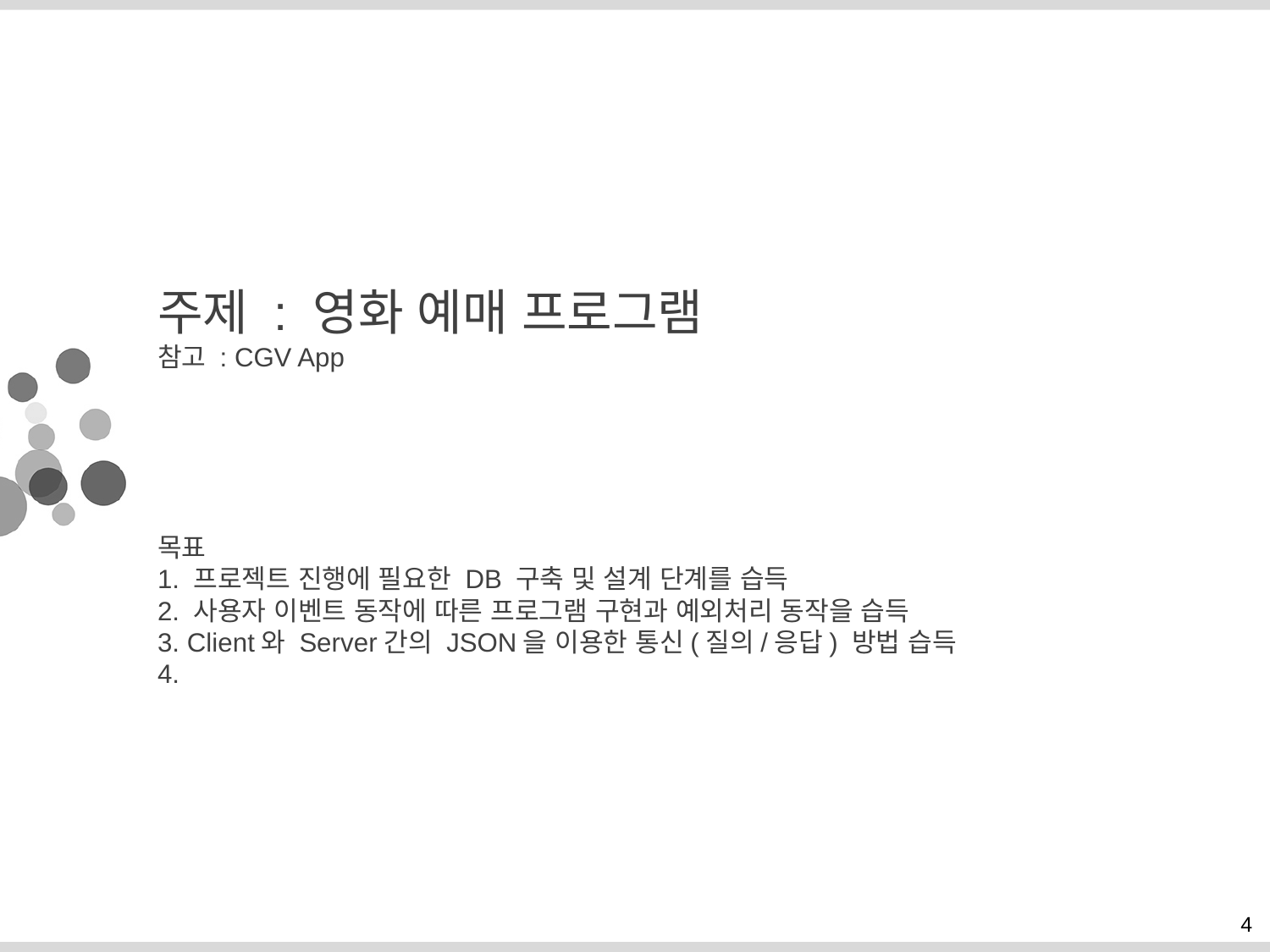

# 주제 : 영화 예매 프로그램 참고 : CGV App 목표 1. 프로젝트 진행에 필요한 DB 구축 및 설계 단계를 습득 2. 사용자 이벤트 동작에 따른 프로그램 구현과 예외처리 동작을 습득 3. Client와 Server간의 JSON을 이용한 통신(질의/응답) 방법 습득 4.
4